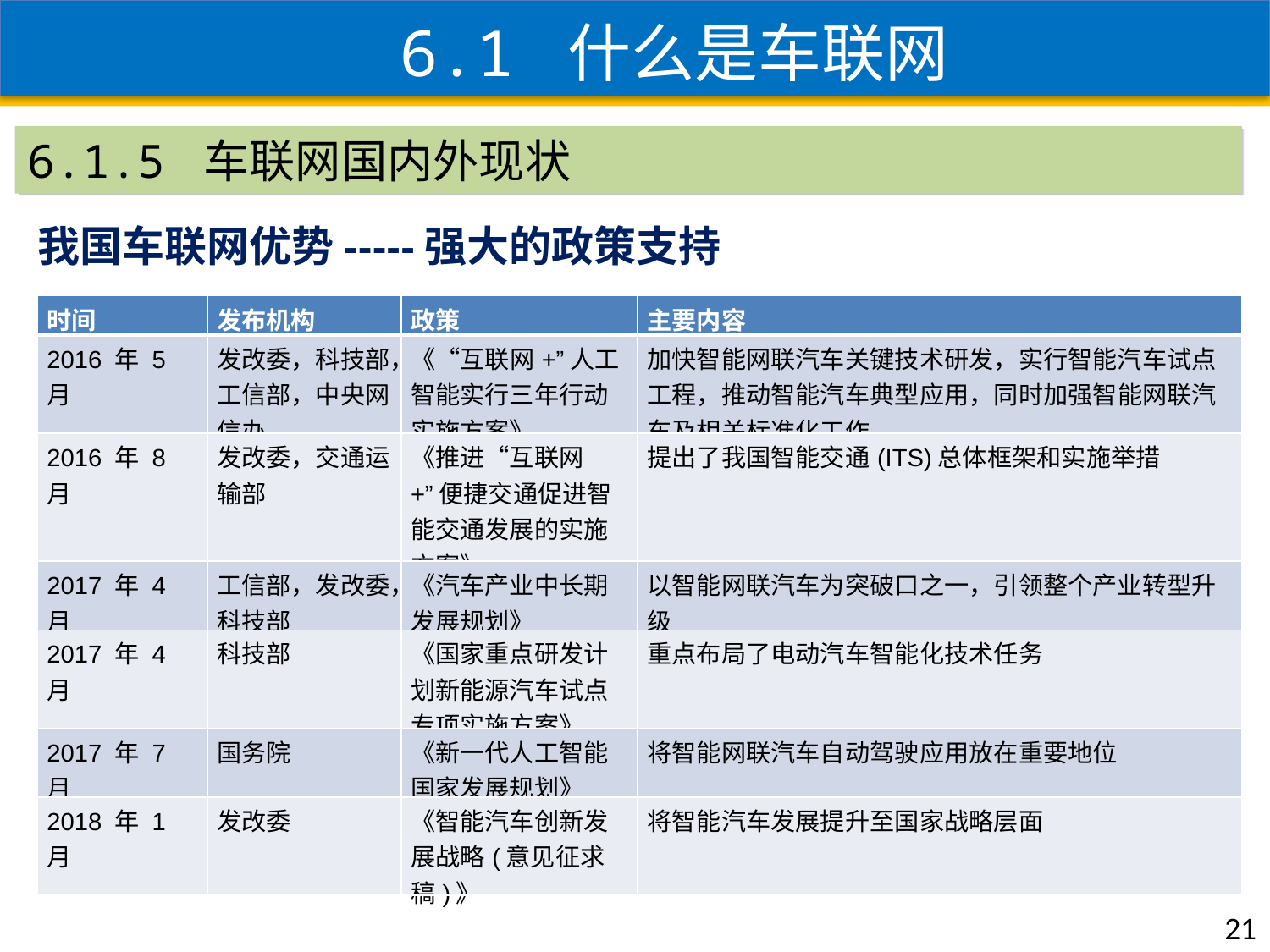

6.1 什么是车联网
6.1.5 车联网国内外现状
我国车联网优势-----强大的政策支持
| 时间 | 发布机构 | 政策 | 主要内容 |
| --- | --- | --- | --- |
| 2016 年 5 月 | 发改委，科技部，工信部，中央网信办 | 《“互联网+”人工智能实行三年行动实施方案》 | 加快智能网联汽车关键技术研发，实行智能汽车试点工程，推动智能汽车典型应用，同时加强智能网联汽车及相关标准化工作 |
| 2016 年 8 月 | 发改委，交通运输部 | 《推进“互联网+”便捷交通促进智能交通发展的实施方案》 | 提出了我国智能交通(ITS)总体框架和实施举措 |
| 2017 年 4 月 | 工信部，发改委，科技部 | 《汽车产业中长期发展规划》 | 以智能网联汽车为突破口之一，引领整个产业转型升级 |
| 2017 年 4 月 | 科技部 | 《国家重点研发计划新能源汽车试点专项实施方案》 | 重点布局了电动汽车智能化技术任务 |
| 2017 年 7 月 | 国务院 | 《新一代人工智能国家发展规划》 | 将智能网联汽车自动驾驶应用放在重要地位 |
| 2018 年 1 月 | 发改委 | 《智能汽车创新发展战略(意见征求稿)》 | 将智能汽车发展提升至国家战略层面 |
21